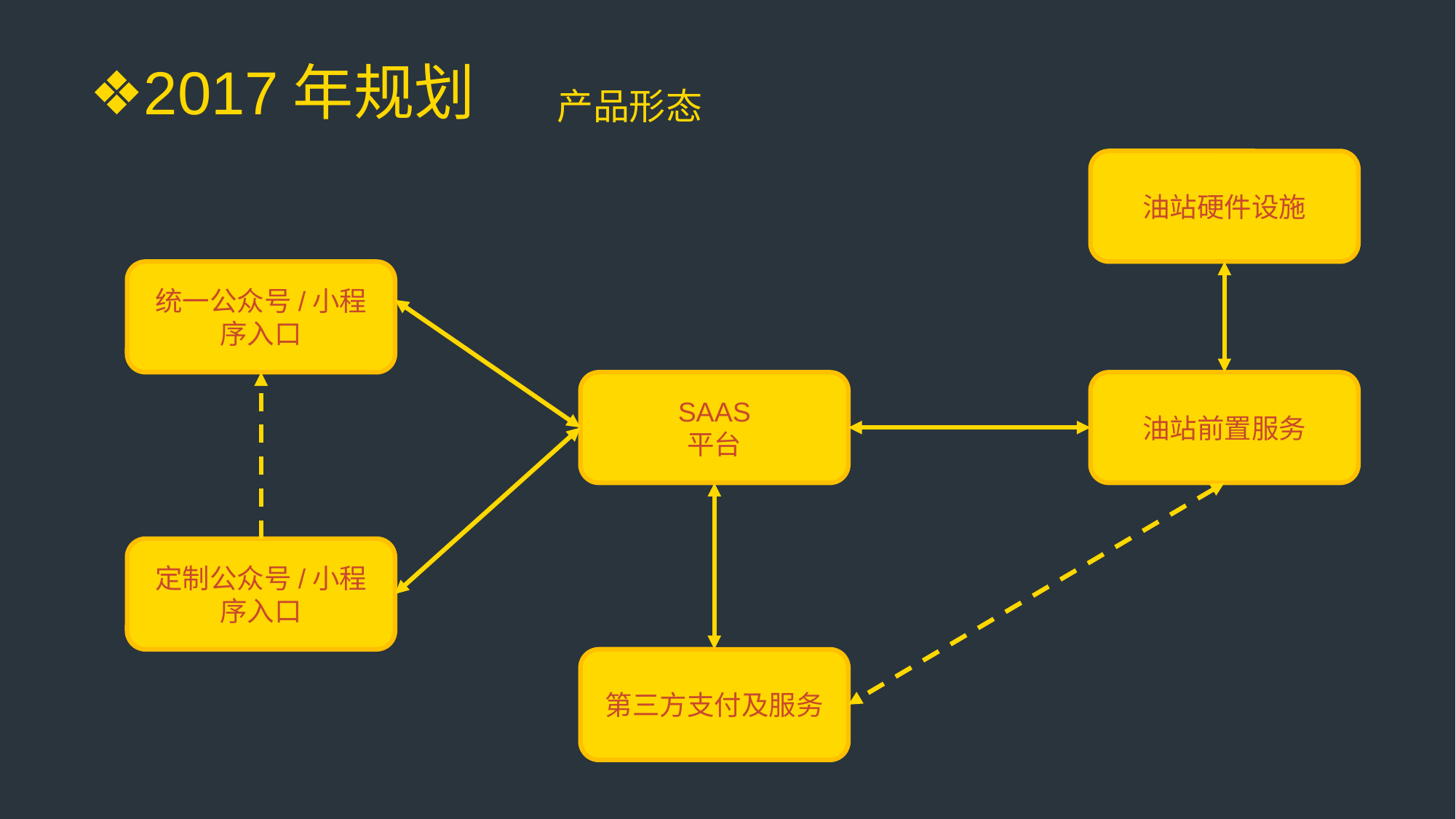

❖2017年规划
产品形态
油站硬件设施
统一公众号/小程序入口
SAAS
平台
油站前置服务
定制公众号/小程序入口
第三方支付及服务